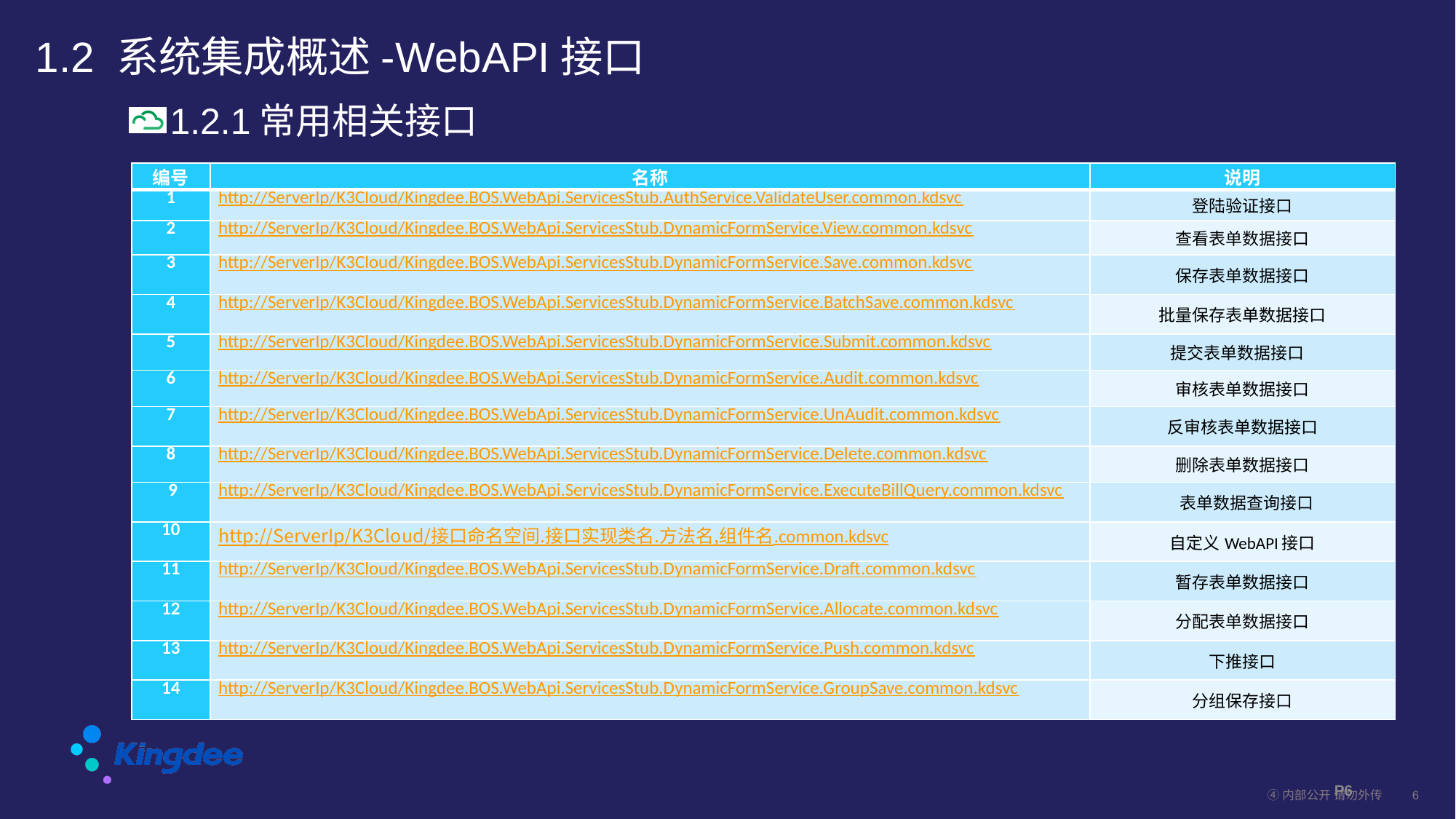

# 1.2 系统集成概述-WebAPI接口
1.2.1常用相关接口
| 编号 | 名称 | 说明 |
| --- | --- | --- |
| 1 | http://ServerIp/K3Cloud/Kingdee.BOS.WebApi.ServicesStub.AuthService.ValidateUser.common.kdsvc | 登陆验证接口 |
| 2 | http://ServerIp/K3Cloud/Kingdee.BOS.WebApi.ServicesStub.DynamicFormService.View.common.kdsvc | 查看表单数据接口 |
| 3 | http://ServerIp/K3Cloud/Kingdee.BOS.WebApi.ServicesStub.DynamicFormService.Save.common.kdsvc | 保存表单数据接口 |
| 4 | http://ServerIp/K3Cloud/Kingdee.BOS.WebApi.ServicesStub.DynamicFormService.BatchSave.common.kdsvc | 批量保存表单数据接口 |
| 5 | http://ServerIp/K3Cloud/Kingdee.BOS.WebApi.ServicesStub.DynamicFormService.Submit.common.kdsvc | 提交表单数据接口 |
| 6 | http://ServerIp/K3Cloud/Kingdee.BOS.WebApi.ServicesStub.DynamicFormService.Audit.common.kdsvc | 审核表单数据接口 |
| 7 | http://ServerIp/K3Cloud/Kingdee.BOS.WebApi.ServicesStub.DynamicFormService.UnAudit.common.kdsvc | 反审核表单数据接口 |
| 8 | http://ServerIp/K3Cloud/Kingdee.BOS.WebApi.ServicesStub.DynamicFormService.Delete.common.kdsvc | 删除表单数据接口 |
| 9 | http://ServerIp/K3Cloud/Kingdee.BOS.WebApi.ServicesStub.DynamicFormService.ExecuteBillQuery.common.kdsvc | 表单数据查询接口 |
| 10 | http://ServerIp/K3Cloud/接口命名空间.接口实现类名.方法名,组件名.common.kdsvc | 自定义WebAPI接口 |
| 11 | http://ServerIp/K3Cloud/Kingdee.BOS.WebApi.ServicesStub.DynamicFormService.Draft.common.kdsvc | 暂存表单数据接口 |
| 12 | http://ServerIp/K3Cloud/Kingdee.BOS.WebApi.ServicesStub.DynamicFormService.Allocate.common.kdsvc | 分配表单数据接口 |
| 13 | http://ServerIp/K3Cloud/Kingdee.BOS.WebApi.ServicesStub.DynamicFormService.Push.common.kdsvc | 下推接口 |
| 14 | http://ServerIp/K3Cloud/Kingdee.BOS.WebApi.ServicesStub.DynamicFormService.GroupSave.common.kdsvc | 分组保存接口 |